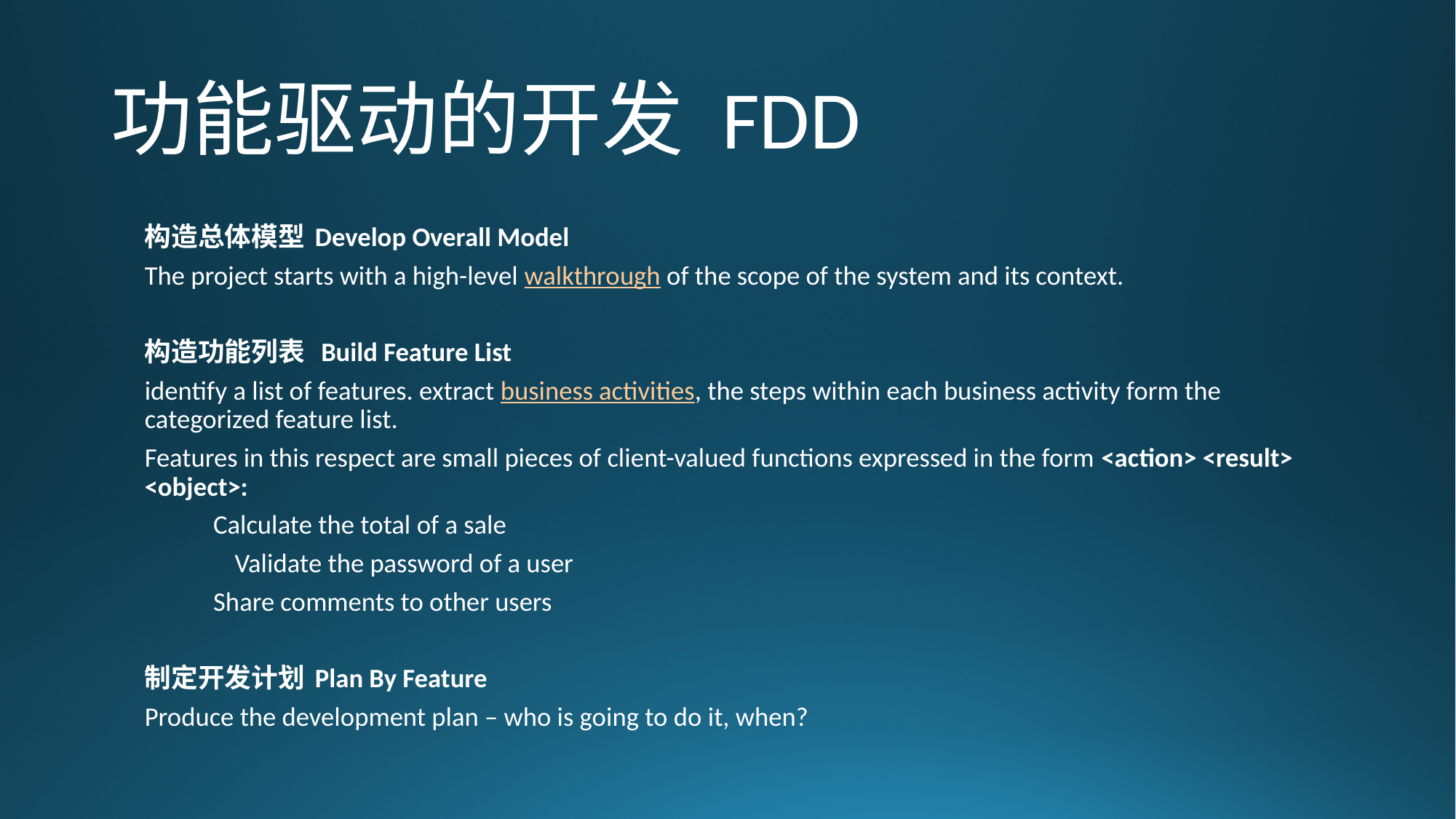

# 功能驱动的开发 FDD
构造总体模型 Develop Overall Model
The project starts with a high-level walkthrough of the scope of the system and its context.

构造功能列表  Build Feature List
identify a list of features. extract business activities, the steps within each business activity form the categorized feature list.
Features in this respect are small pieces of client-valued functions expressed in the form <action> <result> <object>:
	Calculate the total of a sale
               Validate the password of a user
	Share comments to other users

制定开发计划 Plan By Feature
Produce the development plan – who is going to do it, when?